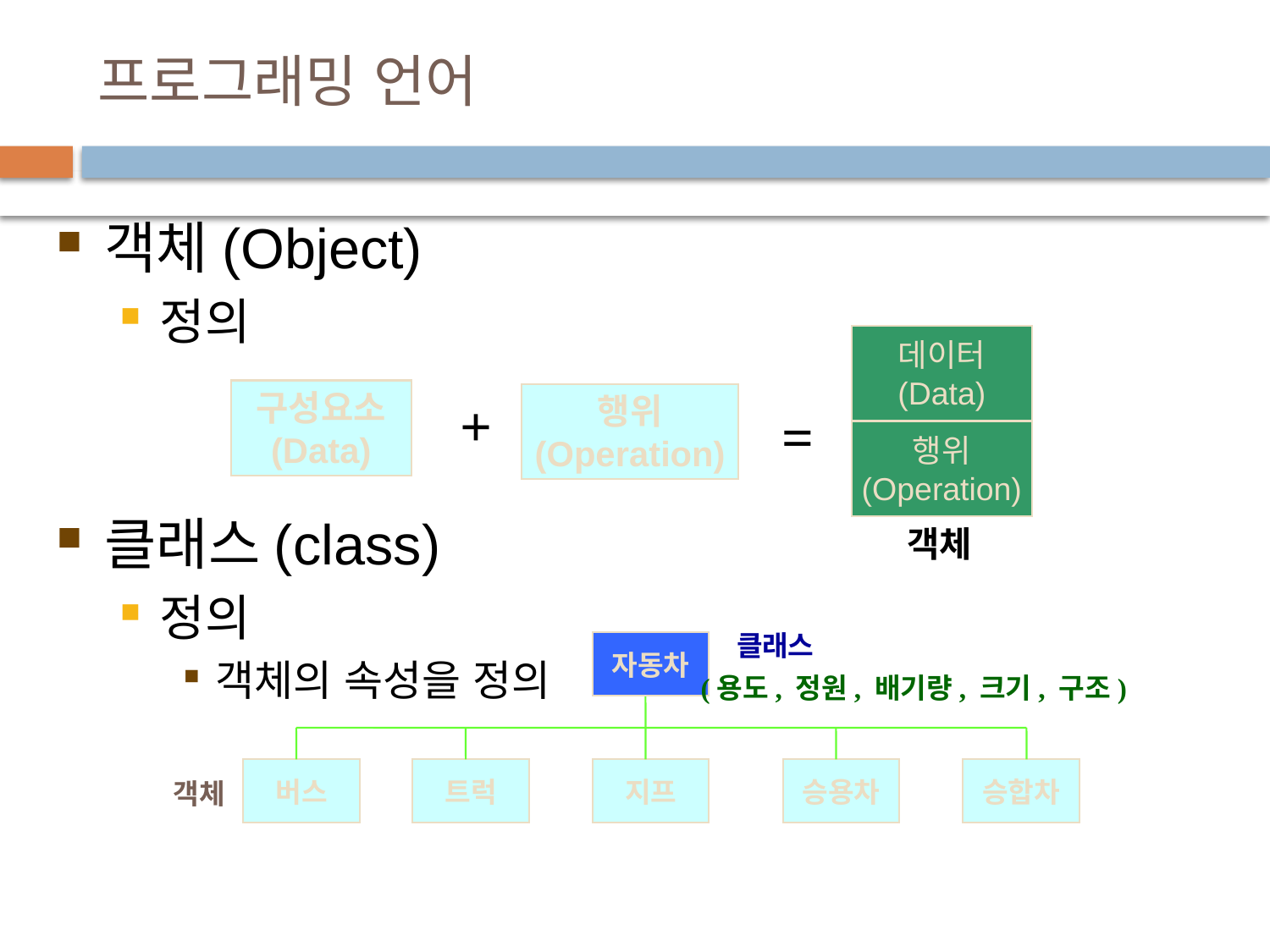

# 프로그래밍 언어

객체(Object)
정의

클래스(class)
정의
객체의 속성을 정의

데이터
(Data)
구성요소
(Data)
행위
(Operation)
+
=
행위
(Operation)
객체
클래스
자동차
(용도, 정원, 배기량, 크기, 구조)

버스
트럭
지프
승용차
승합차
객체